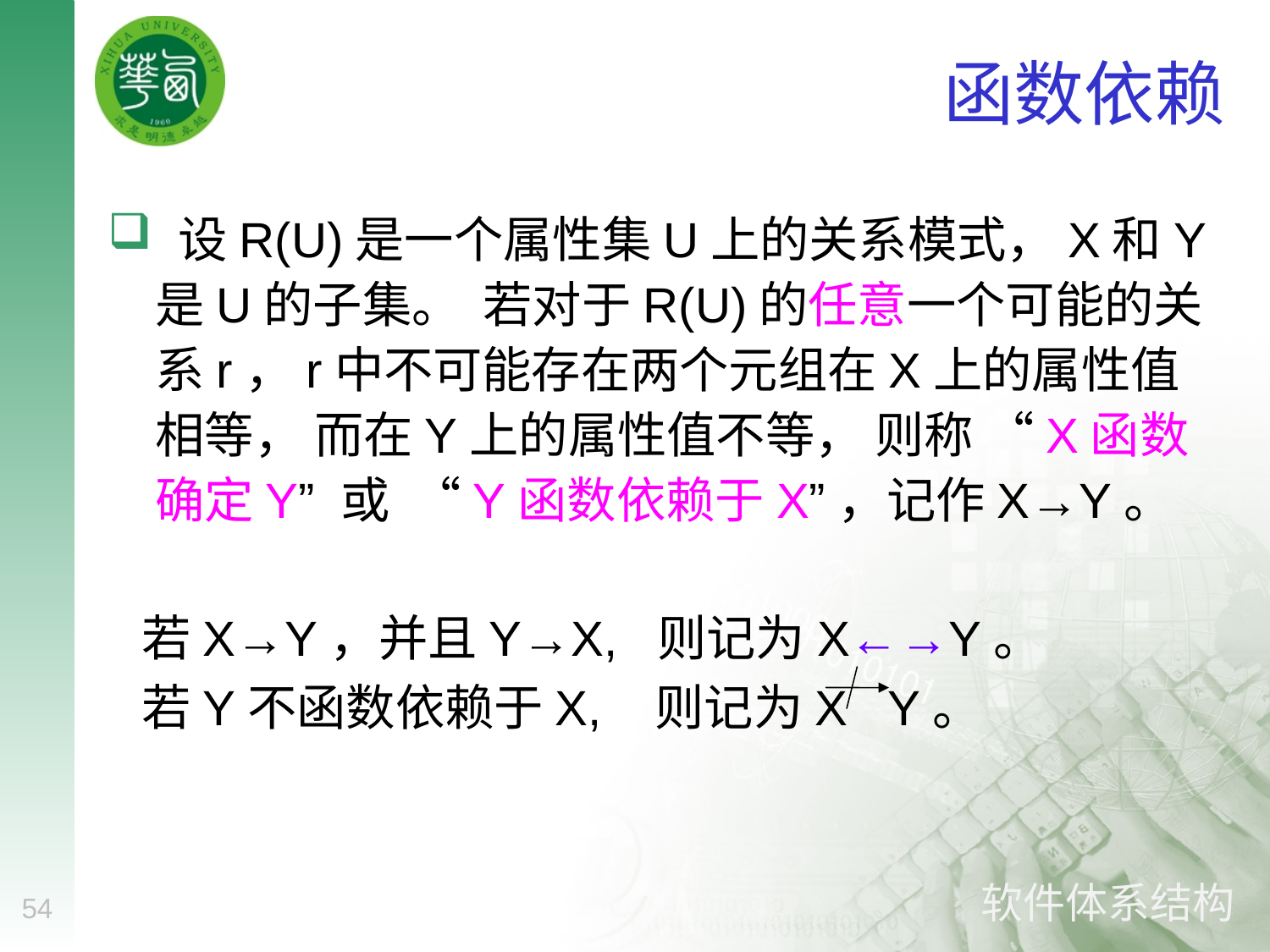

# 函数依赖
 设R(U)是一个属性集U上的关系模式，X和Y是U的子集。  若对于R(U)的任意一个可能的关系r，r中不可能存在两个元组在X上的属性值相等， 而在Y上的属性值不等， 则称 “X函数确定Y” 或  “Y函数依赖于X”，记作X→Y。

  若X→Y，并且Y→X,  则记为X←→Y。
  若Y不函数依赖于X,   则记为X   Y。

54